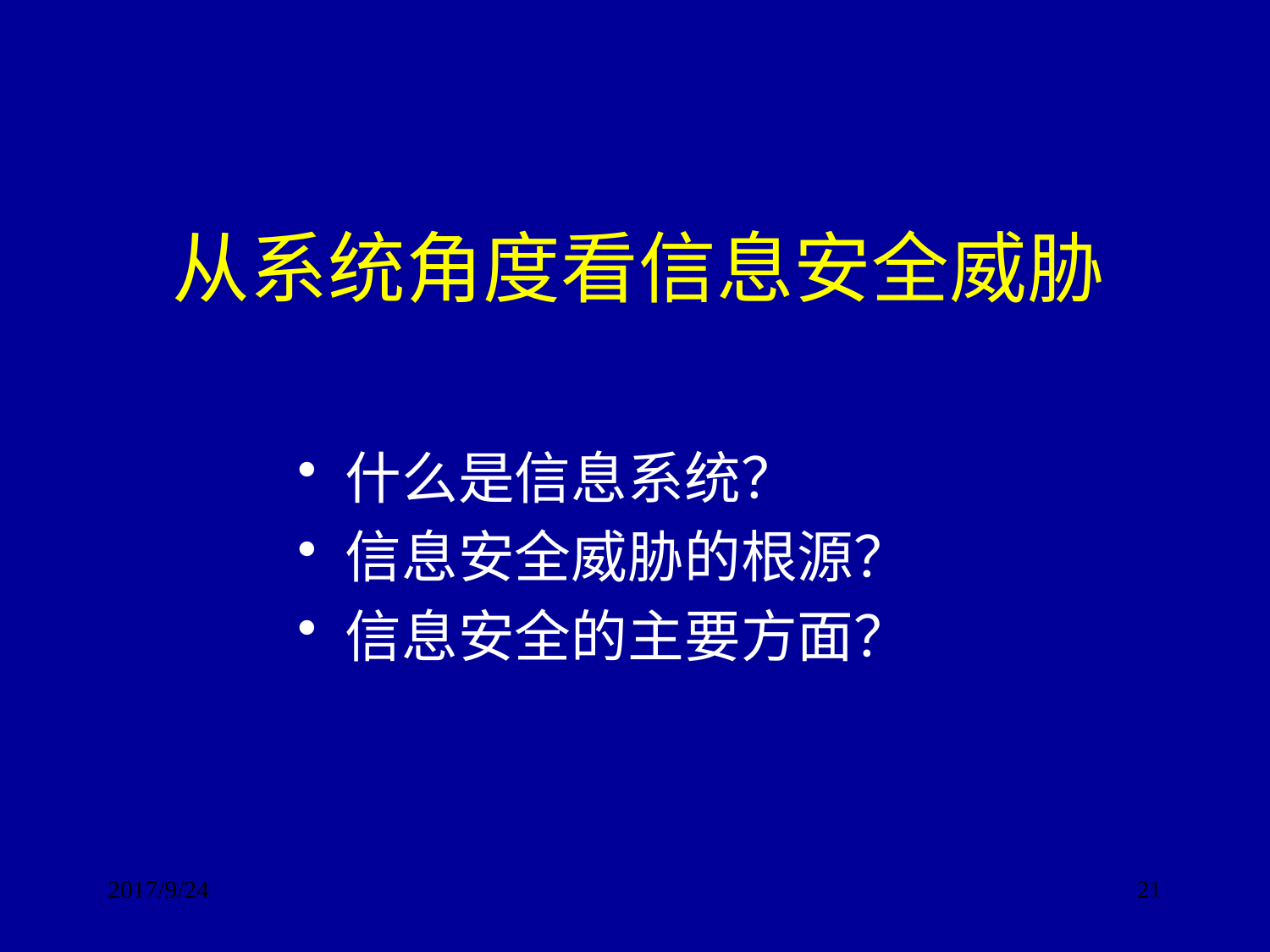

# 从系统角度看信息安全威胁
什么是信息系统？
信息安全威胁的根源？
信息安全的主要方面？
2017/9/24
21